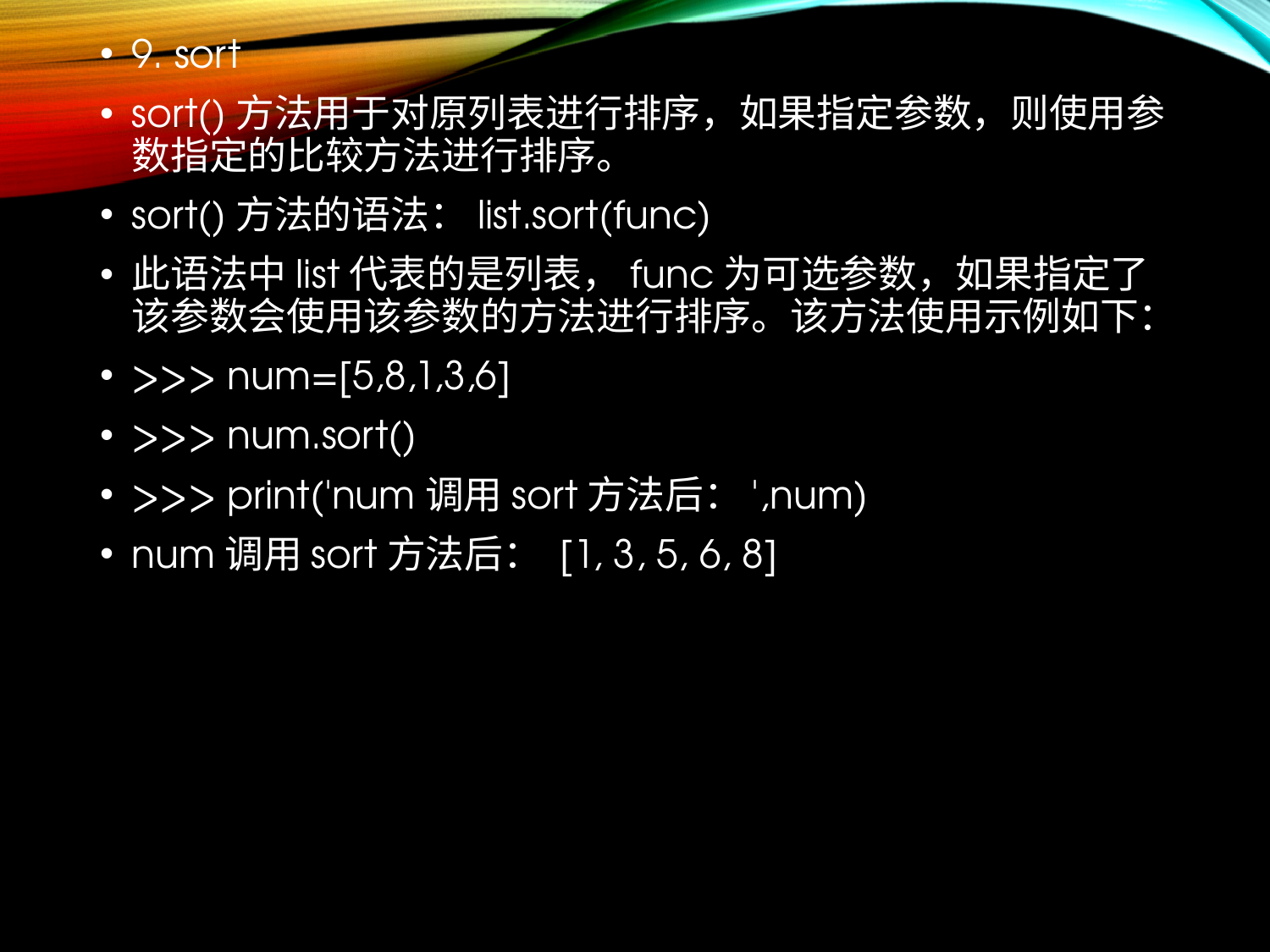

9. sort
sort()方法用于对原列表进行排序，如果指定参数，则使用参数指定的比较方法进行排序。
sort()方法的语法：list.sort(func)
此语法中list代表的是列表，func为可选参数，如果指定了该参数会使用该参数的方法进行排序。该方法使用示例如下：
>>> num=[5,8,1,3,6]
>>> num.sort()
>>> print('num调用sort方法后：',num)
num调用sort方法后： [1, 3, 5, 6, 8]